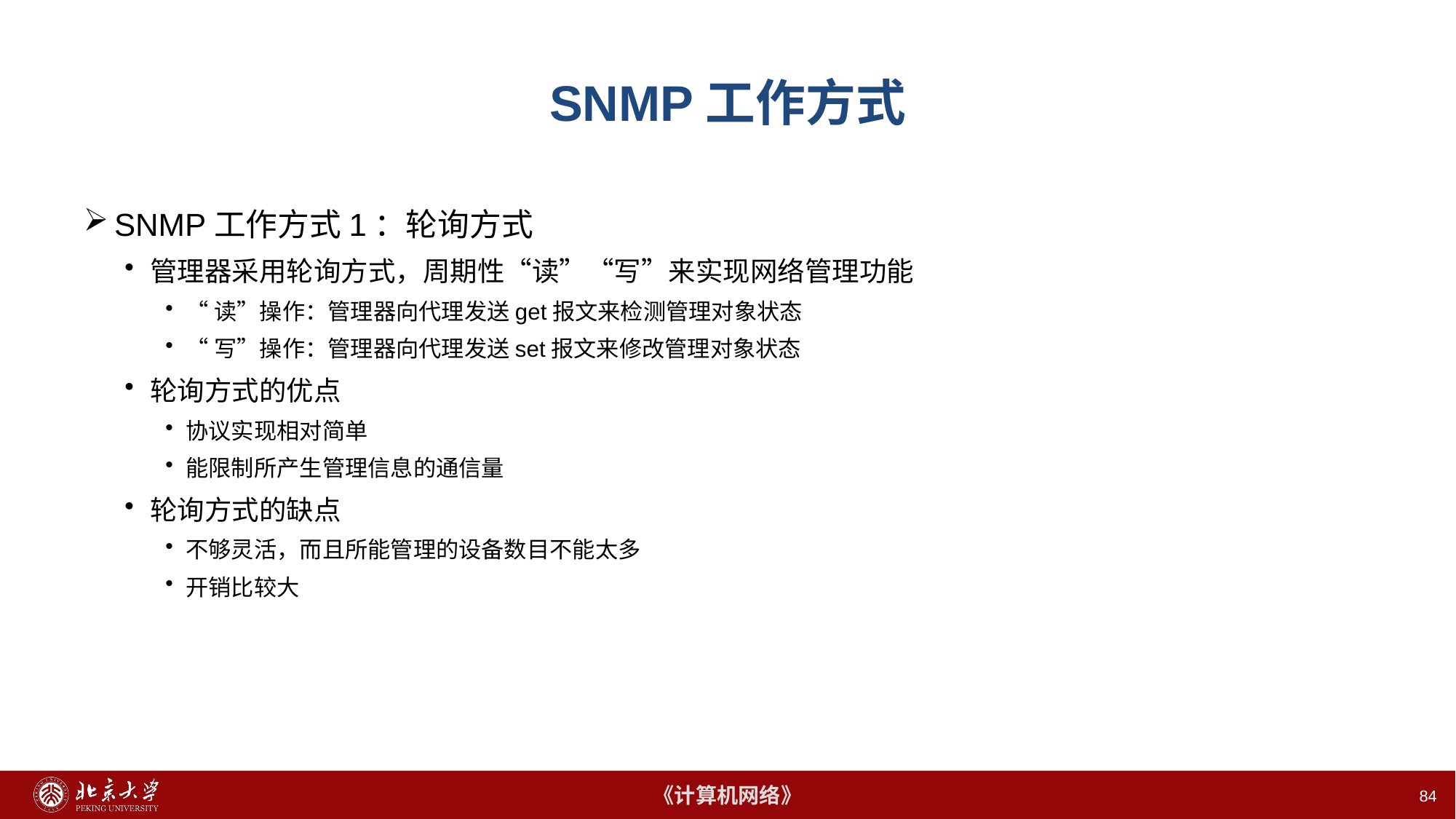

84
# SNMP工作方式
SNMP工作方式1：轮询方式
管理器采用轮询方式，周期性“读”“写”来实现网络管理功能
“读”操作：管理器向代理发送get报文来检测管理对象状态
“写”操作：管理器向代理发送set报文来修改管理对象状态
轮询方式的优点
协议实现相对简单
能限制所产生管理信息的通信量
轮询方式的缺点
不够灵活，而且所能管理的设备数目不能太多
开销比较大